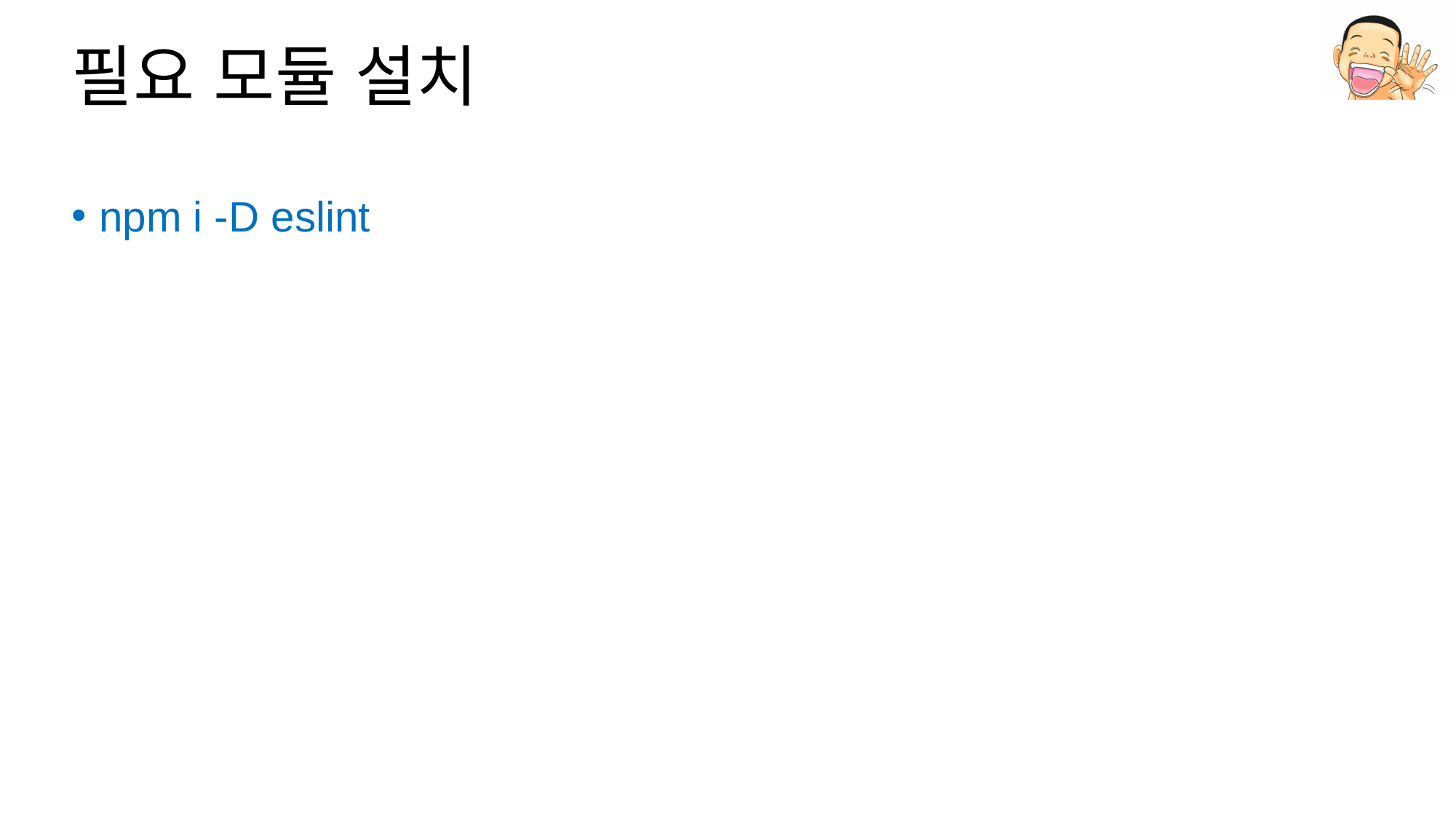

# 필요 모듈 설치
npm i -D eslint